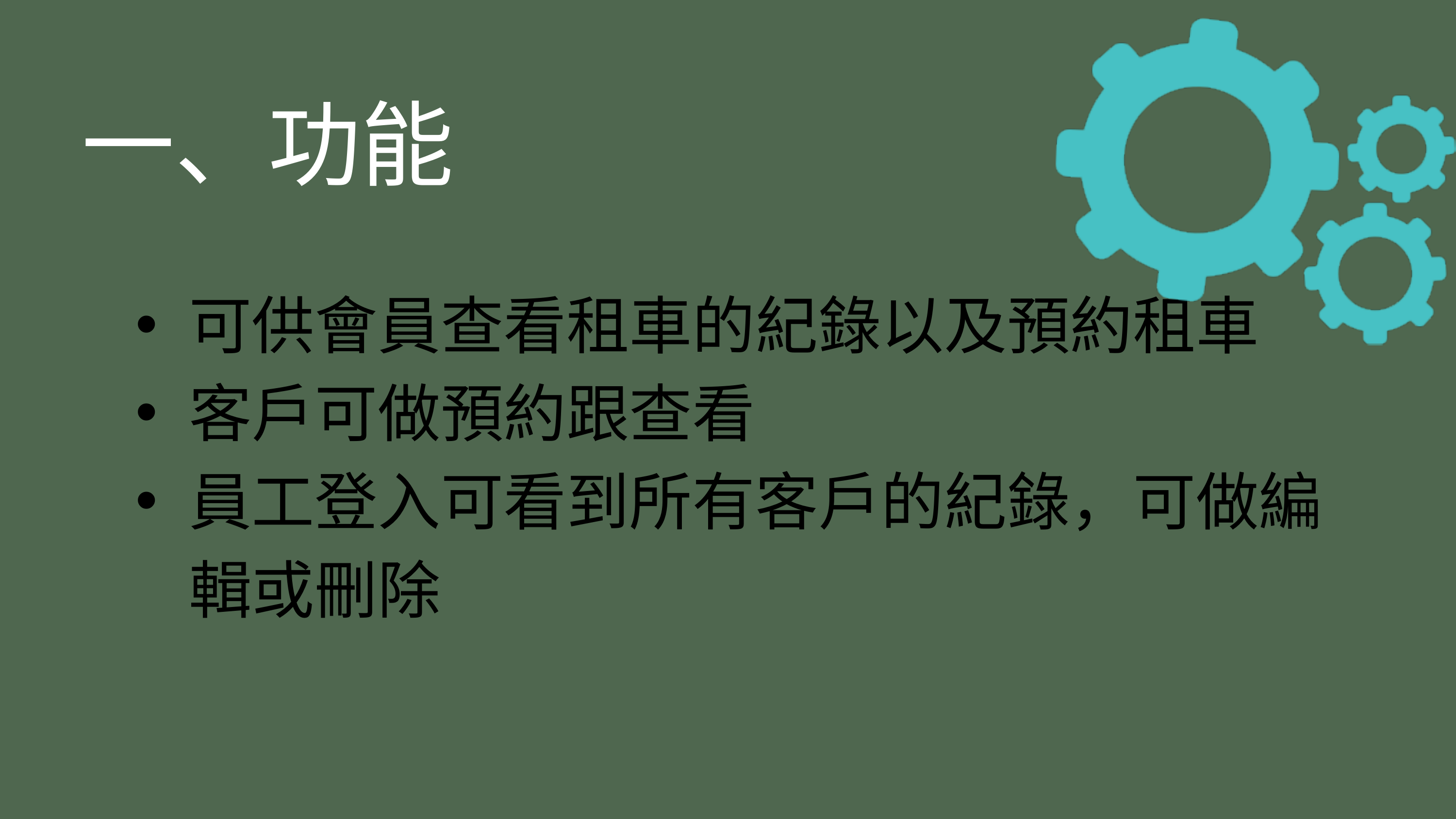

一、功能
可供會員查看租車的紀錄以及預約租車
客戶可做預約跟查看
員工登入可看到所有客戶的紀錄，可做編輯或刪除